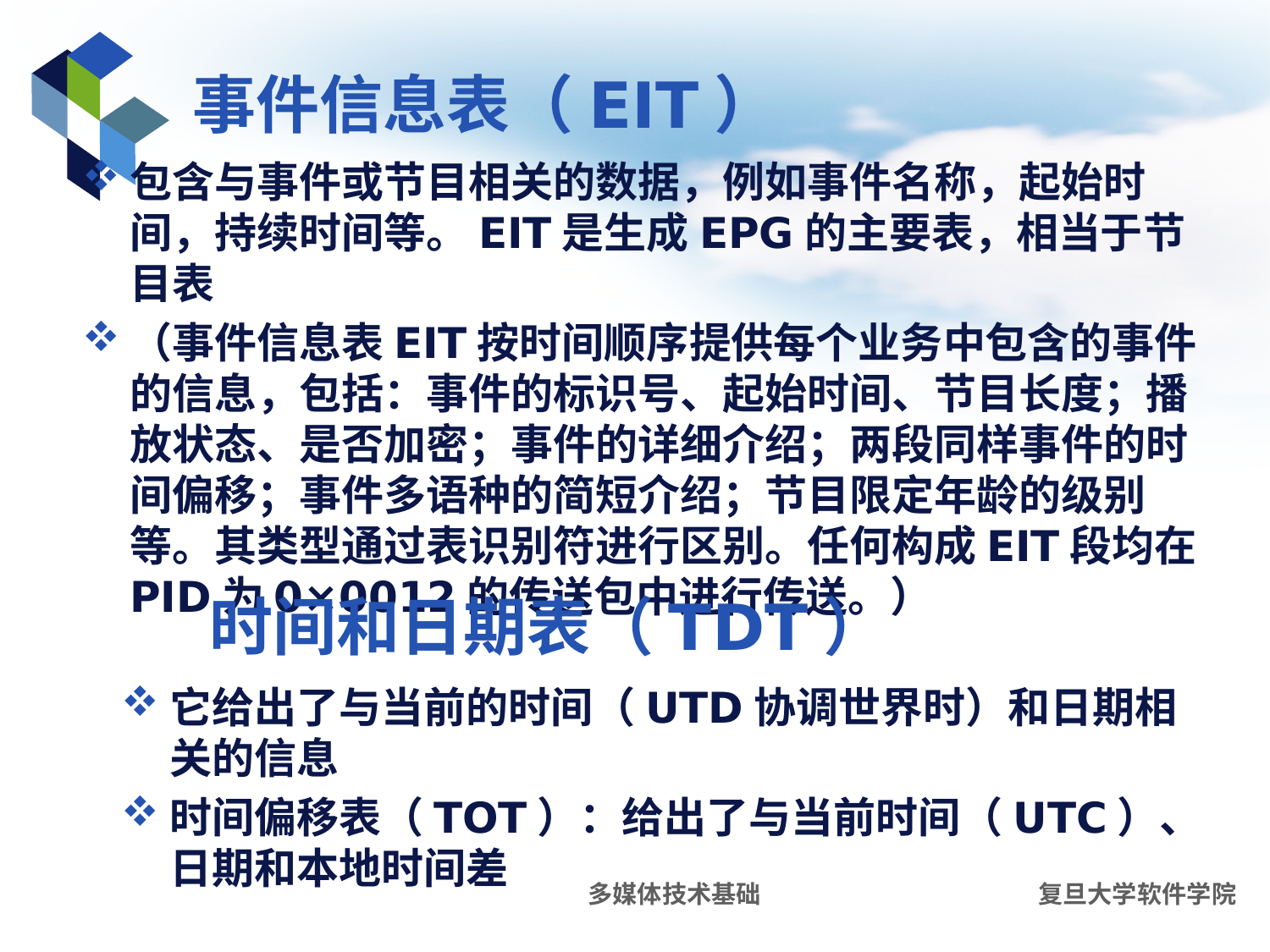

# 事件信息表（EIT）
包含与事件或节目相关的数据，例如事件名称，起始时间，持续时间等。EIT是生成EPG的主要表，相当于节目表
（事件信息表EIT按时间顺序提供每个业务中包含的事件的信息，包括：事件的标识号、起始时间、节目长度；播放状态、是否加密；事件的详细介绍；两段同样事件的时间偏移；事件多语种的简短介绍；节目限定年龄的级别等。其类型通过表识别符进行区别。任何构成EIT段均在PID为0×0012的传送包中进行传送。）

时间和日期表（TDT）
它给出了与当前的时间（UTD协调世界时）和日期相关的信息
时间偏移表（TOT）：给出了与当前时间（UTC）、日期和本地时间差
多媒体技术基础